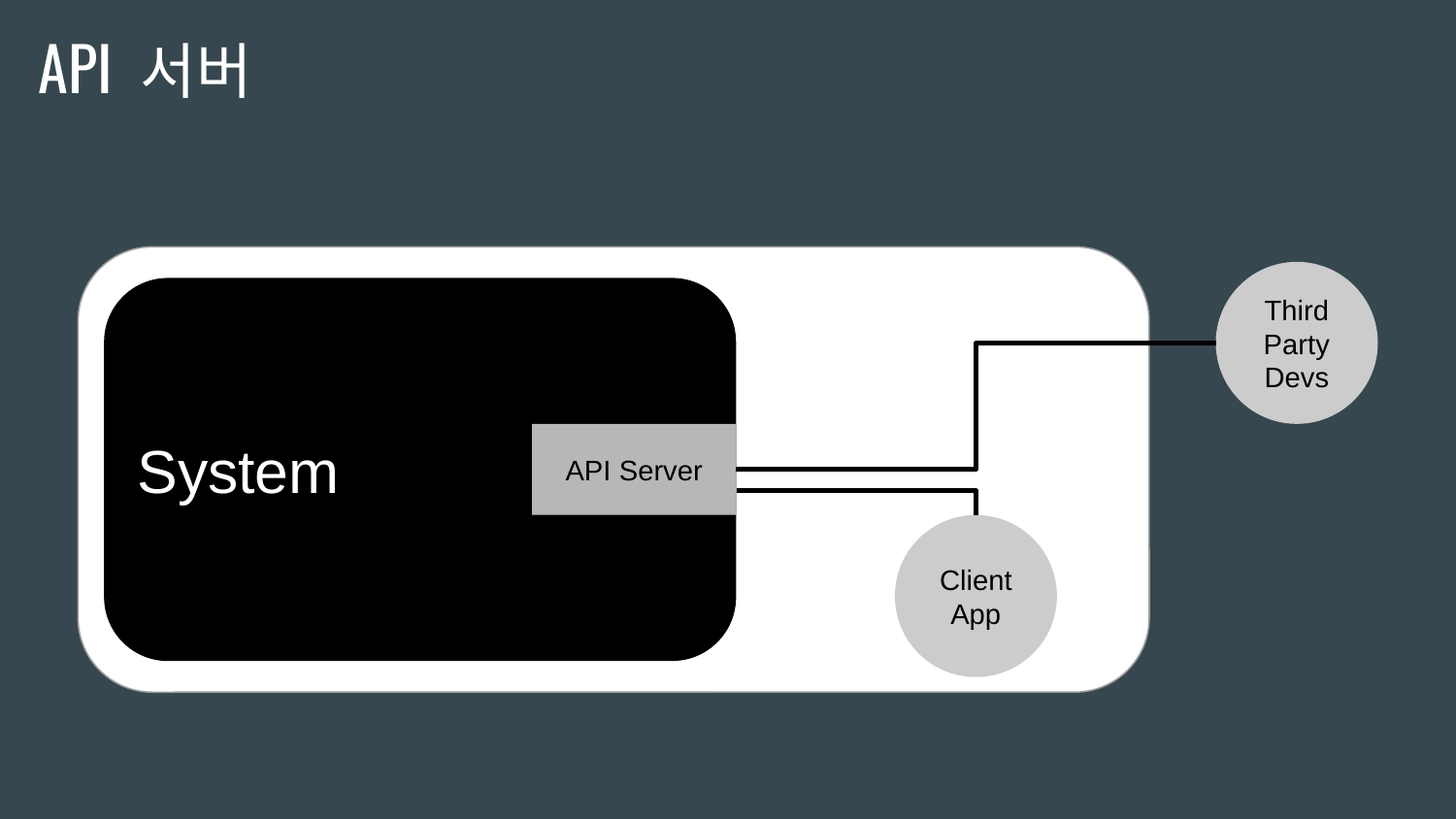

# API 서버

Third
Party
Devs
System
API Server
Client
App